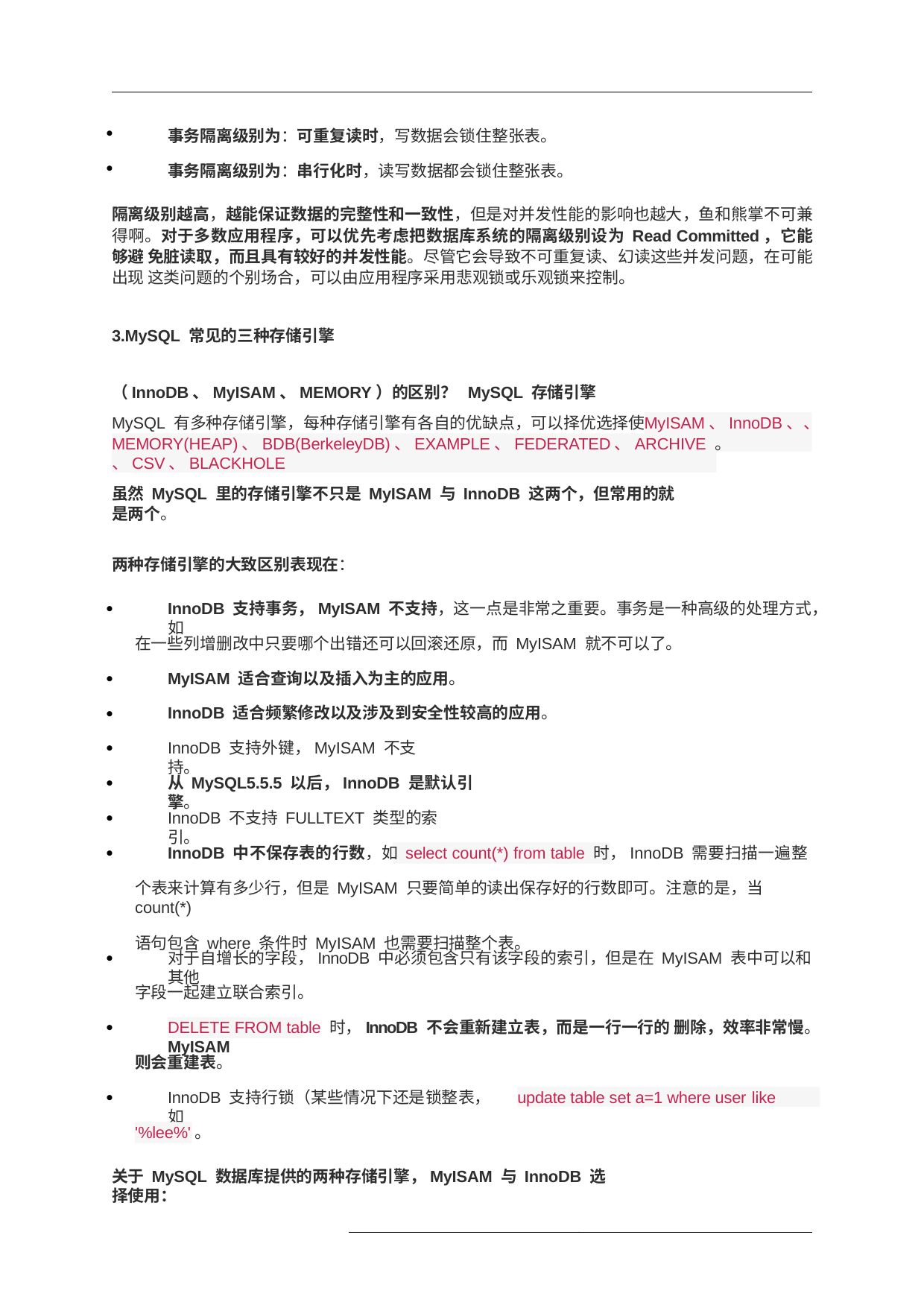

事务隔离级别为：可重复读时，写数据会锁住整张表。
事务隔离级别为：串行化时，读写数据都会锁住整张表。

隔离级别越高，越能保证数据的完整性和一致性，但是对并发性能的影响也越大，鱼和熊掌不可兼 得啊。对于多数应用程序，可以优先考虑把数据库系统的隔离级别设为 Read Committed，它能够避 免脏读取，而且具有较好的并发性能。尽管它会导致不可重复读、幻读这些并发问题，在可能出现 这类问题的个别场合，可以由应用程序采用悲观锁或乐观锁来控制。
3.MySQL 常见的三种存储引擎（InnoDB、MyISAM、MEMORY）的区别？  MySQL 存储引擎 MyISAM 与 InnoDB 如何选择
MySQL 有多种存储引擎，每种存储引擎有各自的优缺点，可以择优选择使用：
、
MyISAM、InnoDB、MERGE
。
MEMORY(HEAP)、BDB(BerkeleyDB)、EXAMPLE、FEDERATED、ARCHIVE、CSV、BLACKHOLE
虽然 MySQL 里的存储引擎不只是 MyISAM 与 InnoDB 这两个，但常用的就是两个。

两种存储引擎的大致区别表现在：
InnoDB 支持事务，MyISAM 不支持，这一点是非常之重要。事务是一种高级的处理方式，如
•
在一些列增删改中只要哪个出错还可以回滚还原，而 MyISAM 就不可以了。
MyISAM 适合查询以及插入为主的应用。
•
•
InnoDB 适合频繁修改以及涉及到安全性较高的应用。
InnoDB 支持外键，MyISAM 不支持。
•
•
从 MySQL5.5.5 以后，InnoDB 是默认引擎。
InnoDB 不支持 FULLTEXT 类型的索引。
•
•
InnoDB 中不保存表的行数，如 select count(*) from table 时，InnoDB 需要扫描一遍整

个表来计算有多少行，但是 MyISAM 只要简单的读出保存好的行数即可。注意的是，当 count(*)

语句包含 where 条件时 MyISAM 也需要扫描整个表。
对于自增长的字段，InnoDB 中必须包含只有该字段的索引，但是在 MyISAM 表中可以和其他
•
字段一起建立联合索引。
DELETE FROM table 时，InnoDB 不会重新建立表，而是一行一行的 删除，效率非常慢。MyISAM
•

则会重建表。
InnoDB 支持行锁（某些情况下还是锁整表，如
•
update table set a=1 where user like
'%lee%'。

关于 MySQL 数据库提供的两种存储引擎，MyISAM 与 InnoDB 选择使用：